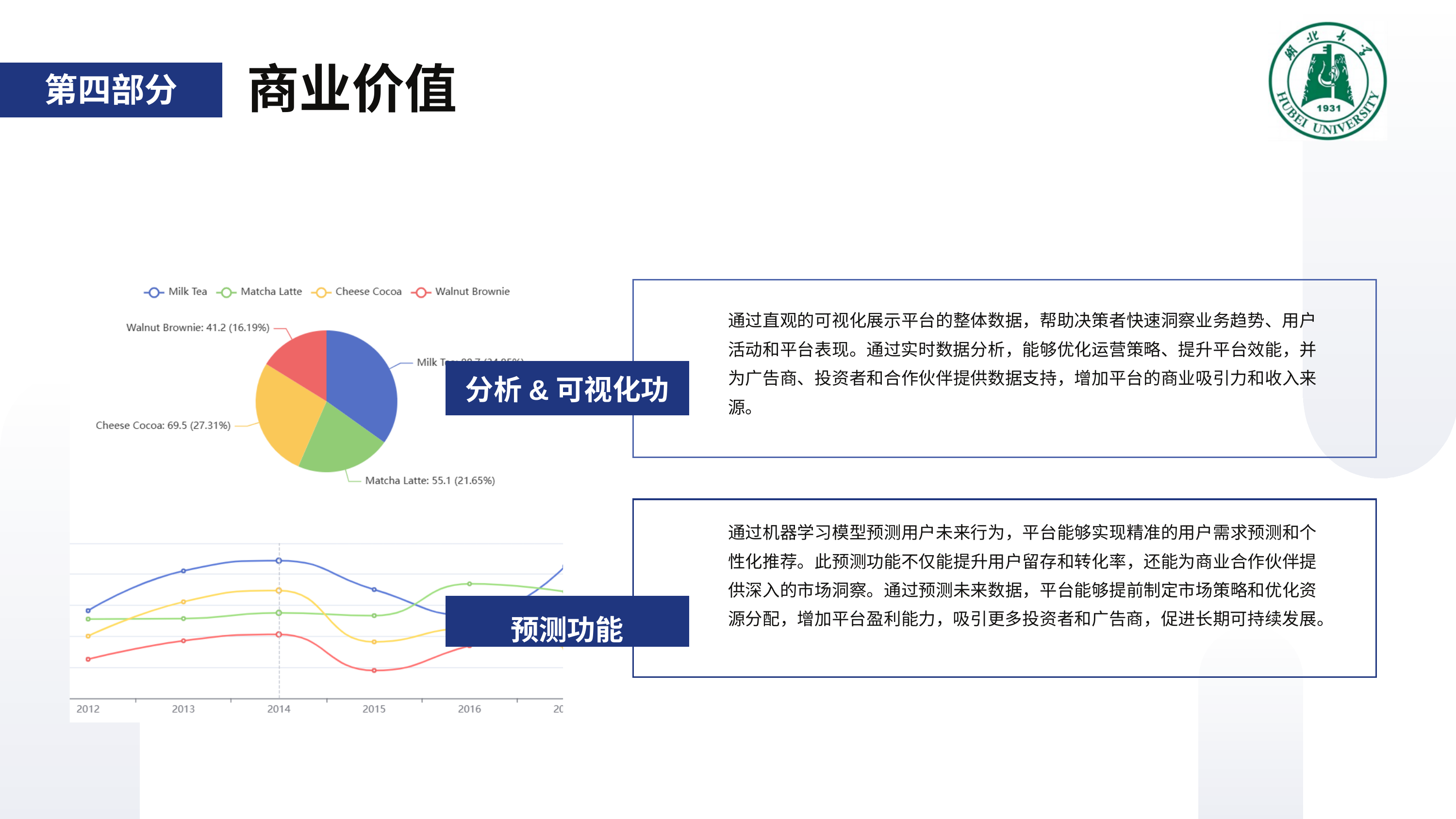

商业价值

第四部分

通过直观的可视化展示平台的整体数据，帮助决策者快速洞察业务趋势、用户活动和平台表现。通过实时数据分析，能够优化运营策略、提升平台效能，并为广告商、投资者和合作伙伴提供数据支持，增加平台的商业吸引力和收入来源。

分析&可视化功能

通过机器学习模型预测用户未来行为，平台能够实现精准的用户需求预测和个性化推荐。此预测功能不仅能提升用户留存和转化率，还能为商业合作伙伴提供深入的市场洞察。通过预测未来数据，平台能够提前制定市场策略和优化资源分配，增加平台盈利能力，吸引更多投资者和广告商，促进长期可持续发展。

预测功能